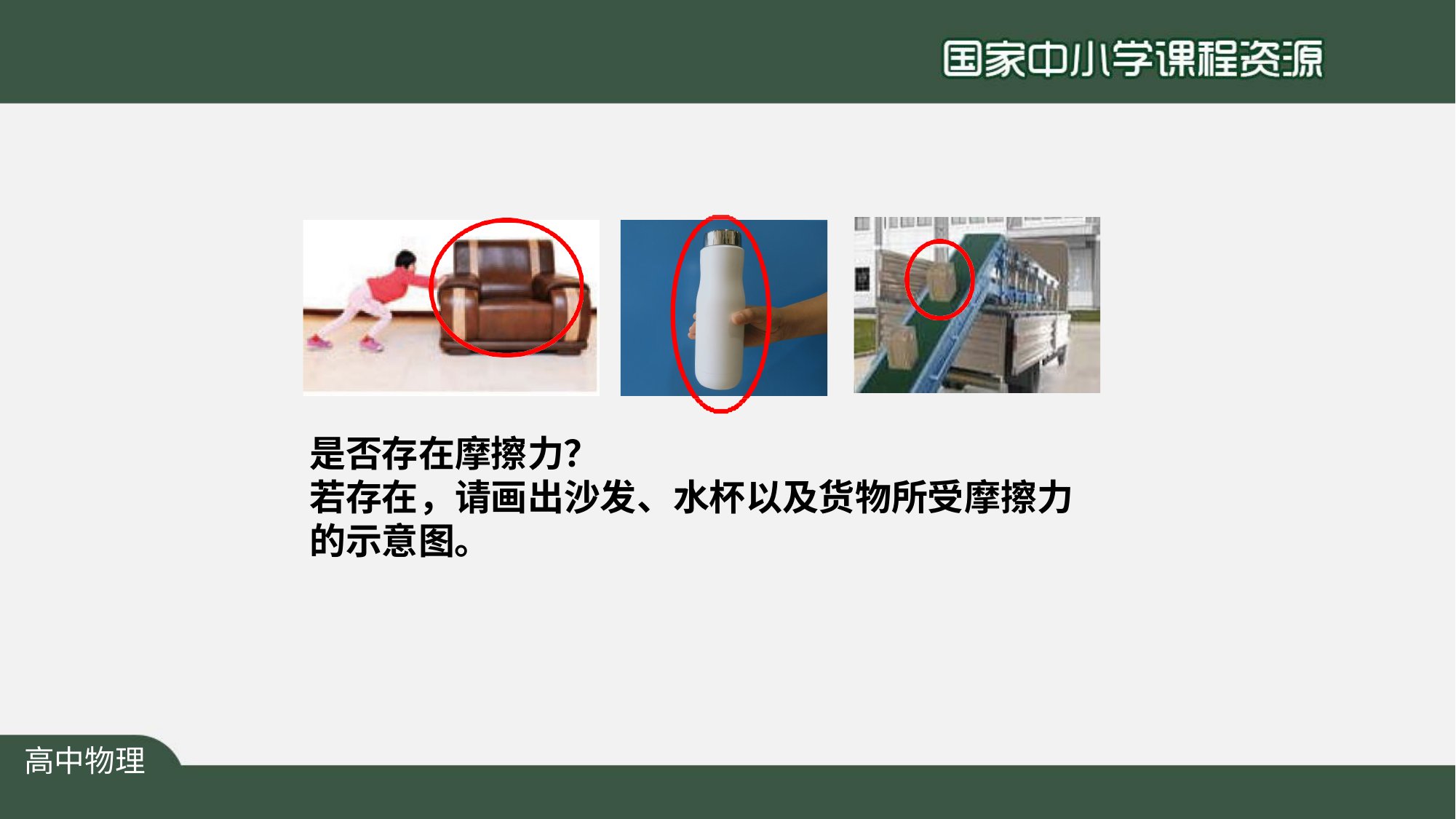

# 是否存在摩擦力？
若存在，请画出沙发、水杯以及货物所受摩擦力 的示意图。
高中物理